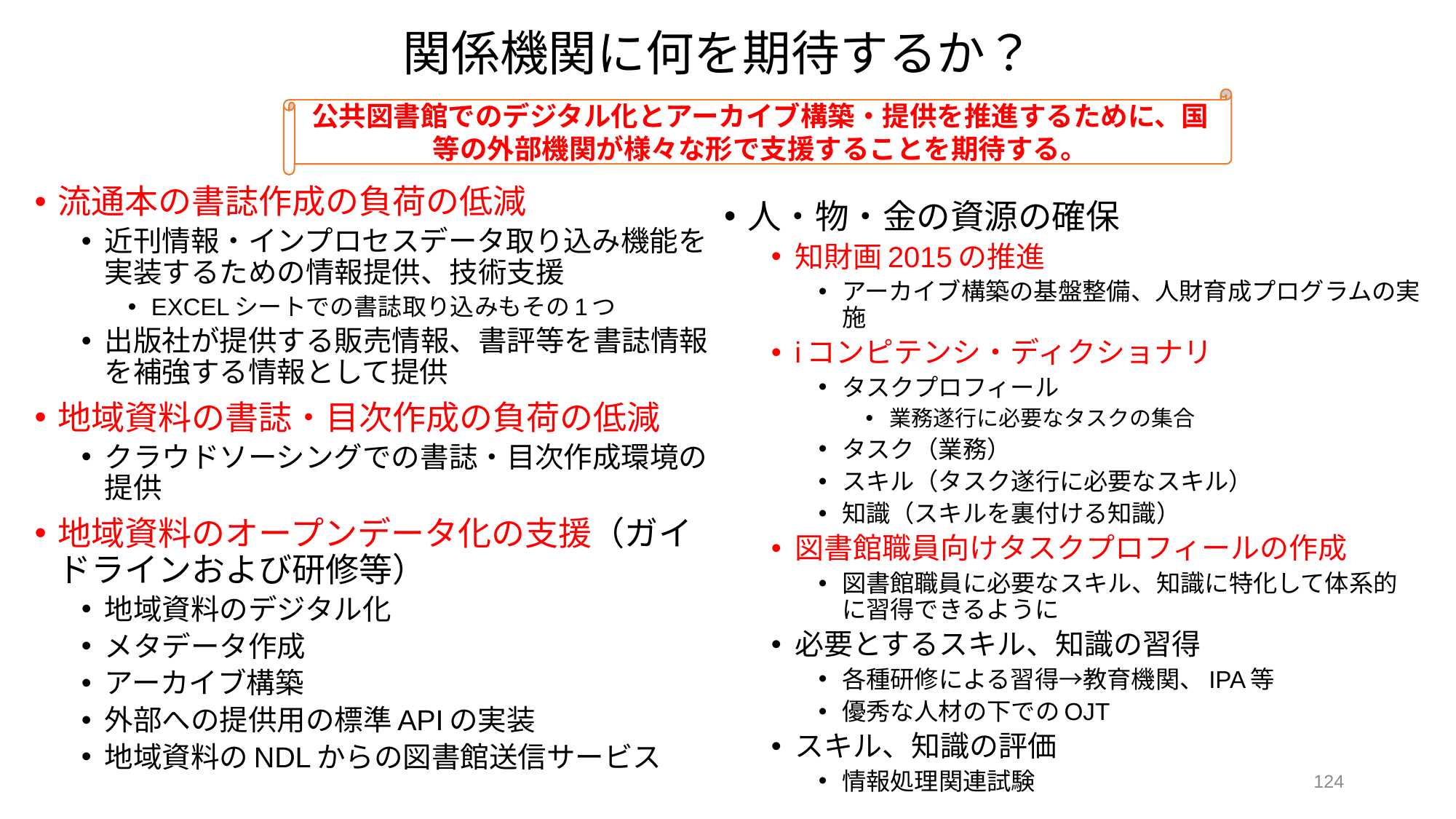

# 関係機関に何を期待するか？
公共図書館でのデジタル化とアーカイブ構築・提供を推進するために、国等の外部機関が様々な形で支援することを期待する。
流通本の書誌作成の負荷の低減
近刊情報・インプロセスデータ取り込み機能を実装するための情報提供、技術支援
EXCELシートでの書誌取り込みもその1つ
出版社が提供する販売情報、書評等を書誌情報を補強する情報として提供
地域資料の書誌・目次作成の負荷の低減
クラウドソーシングでの書誌・目次作成環境の提供
地域資料のオープンデータ化の支援（ガイドラインおよび研修等）
地域資料のデジタル化
メタデータ作成
アーカイブ構築
外部への提供用の標準APIの実装
地域資料のNDLからの図書館送信サービス

人・物・金の資源の確保
知財画2015の推進
アーカイブ構築の基盤整備、人財育成プログラムの実施
iコンピテンシ・ディクショナリ
タスクプロフィール
業務遂行に必要なタスクの集合
タスク（業務）
スキル（タスク遂行に必要なスキル）
知識（スキルを裏付ける知識）
図書館職員向けタスクプロフィールの作成
図書館職員に必要なスキル、知識に特化して体系的に習得できるように
必要とするスキル、知識の習得
各種研修による習得→教育機関、IPA等
優秀な人材の下でのOJT
スキル、知識の評価
情報処理関連試験

124